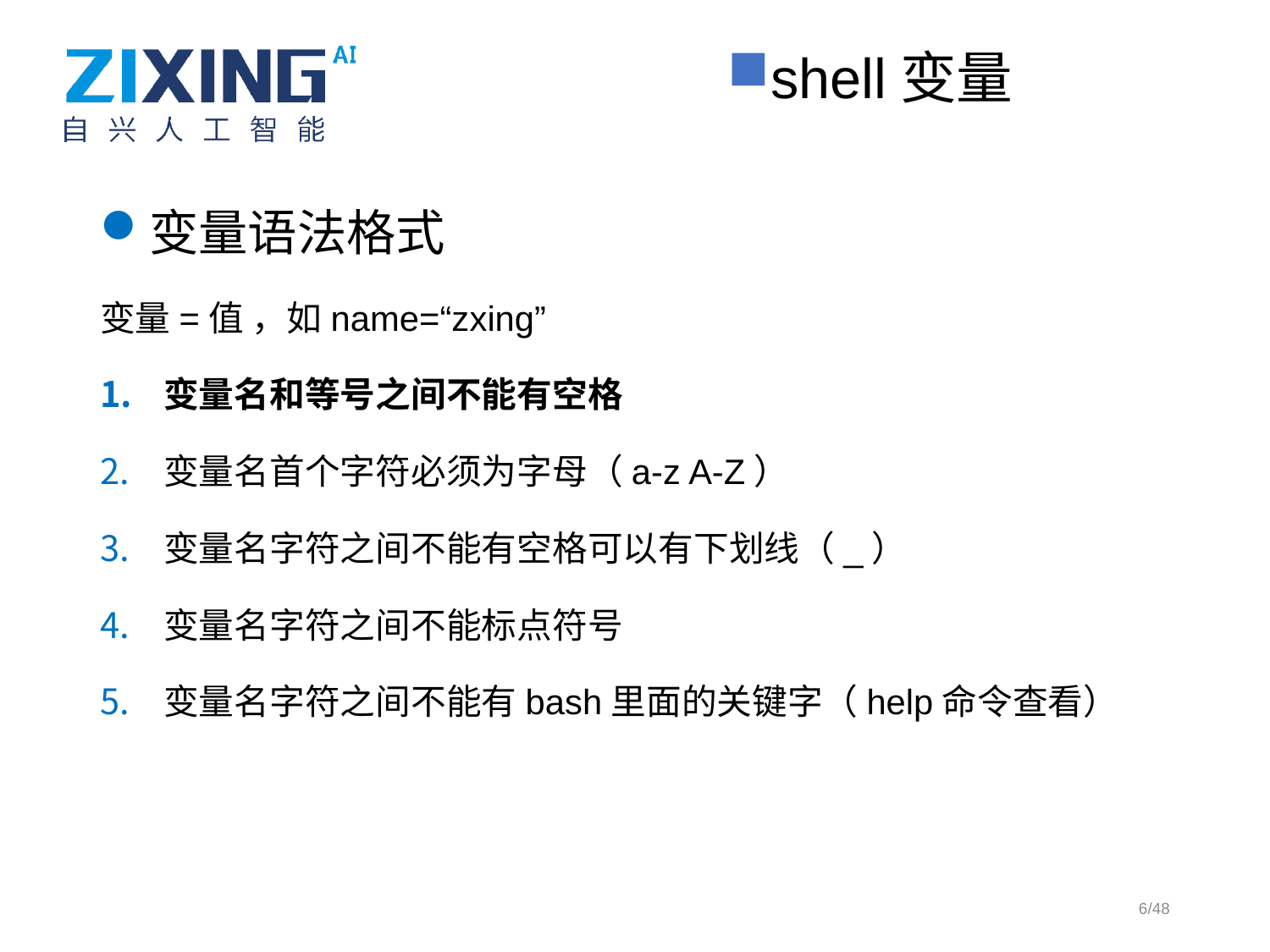

shell变量
变量语法格式
变量=值 ，如name=“zxing”
变量名和等号之间不能有空格
变量名首个字符必须为字母（a-z A-Z）
变量名字符之间不能有空格可以有下划线（_）
变量名字符之间不能标点符号
变量名字符之间不能有bash里面的关键字（help命令查看）

6/48